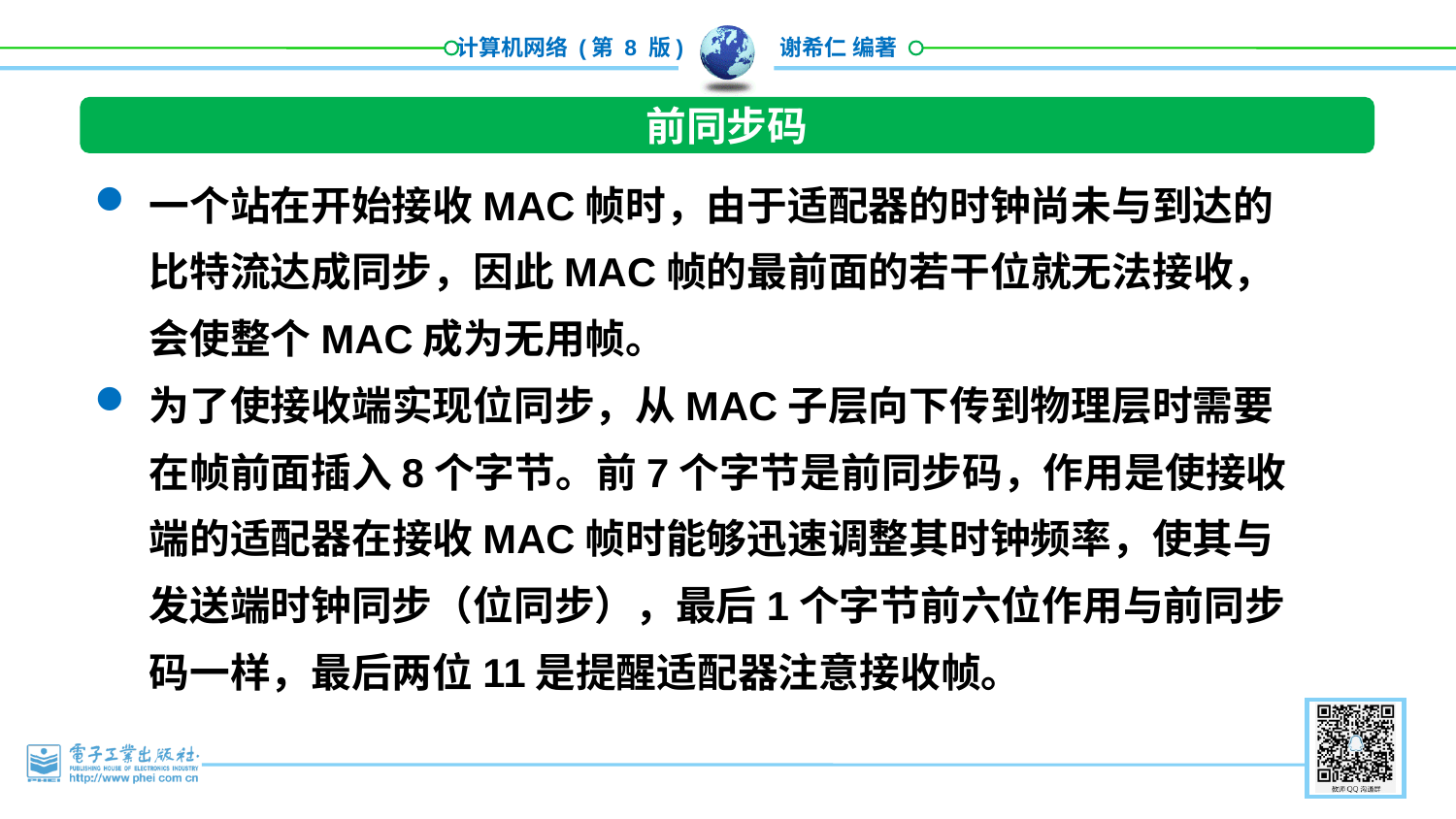

前同步码

一个站在开始接收MAC帧时，由于适配器的时钟尚未与到达的比特流达成同步，因此MAC帧的最前面的若干位就无法接收，会使整个MAC成为无用帧。
为了使接收端实现位同步，从MAC子层向下传到物理层时需要在帧前面插入8个字节。前7个字节是前同步码，作用是使接收端的适配器在接收MAC帧时能够迅速调整其时钟频率，使其与发送端时钟同步（位同步），最后1个字节前六位作用与前同步码一样，最后两位11是提醒适配器注意接收帧。